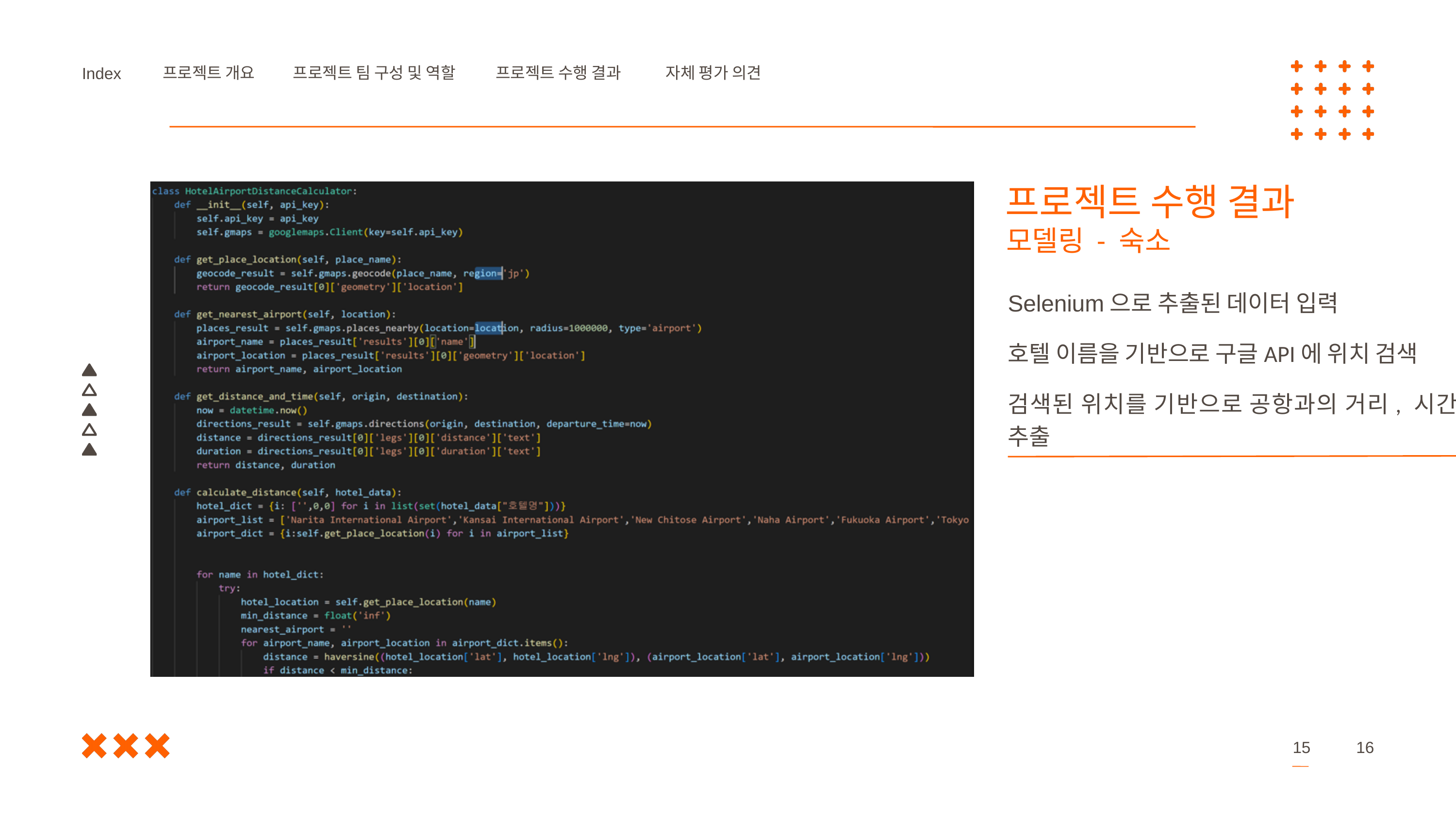

프로젝트 개요
프로젝트 팀 구성 및 역할
프로젝트 수행 결과
자체 평가 의견
Index

프로젝트 수행 결과
모델링 - 숙소
Selenium으로 추출된 데이터 입력
호텔 이름을 기반으로 구글API에 위치 검색

검색된 위치를 기반으로 공항과의 거리, 시간 추출

15
16